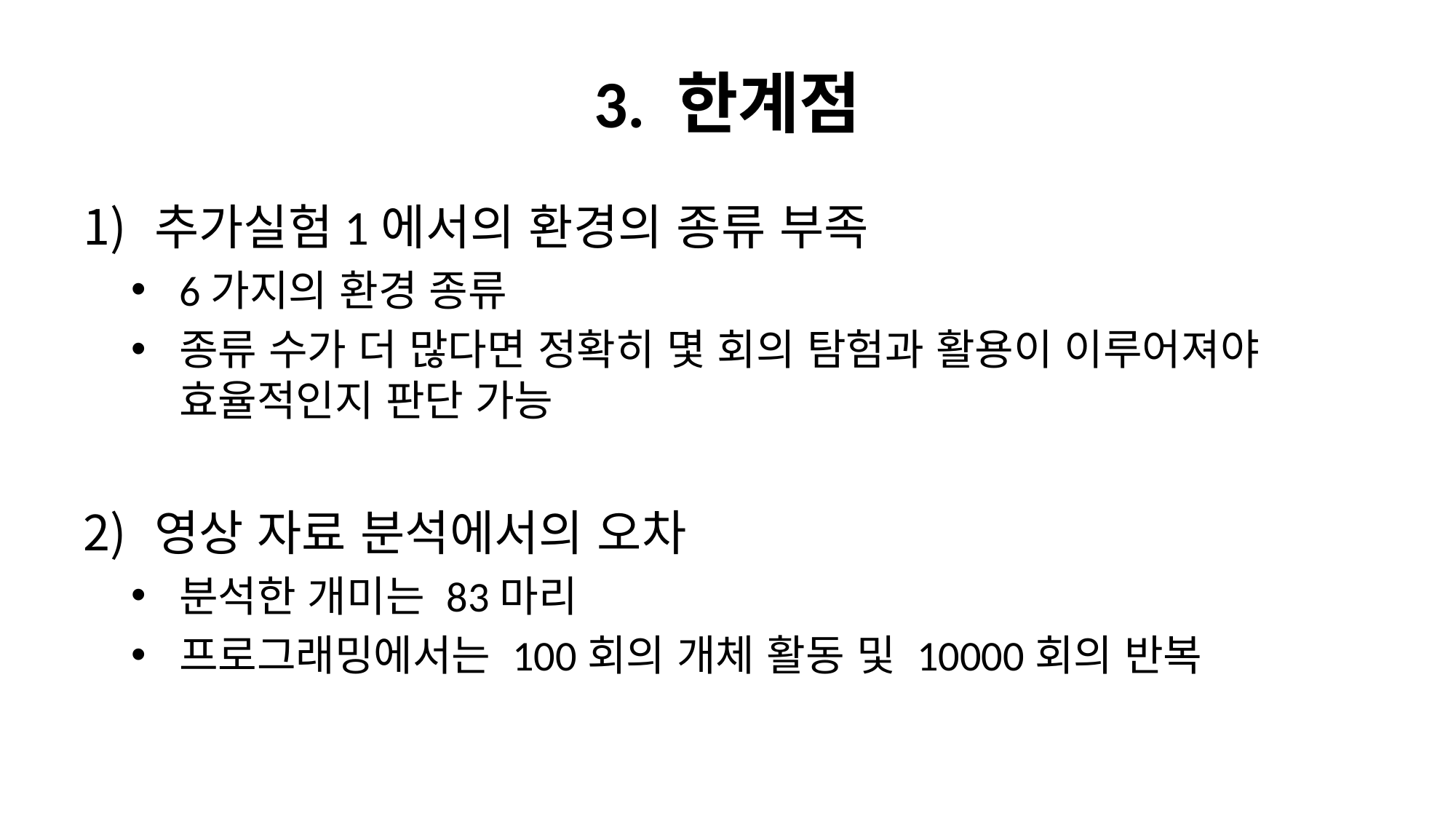

# 3. 한계점
추가실험1에서의 환경의 종류 부족
6가지의 환경 종류
종류 수가 더 많다면 정확히 몇 회의 탐험과 활용이 이루어져야 효율적인지 판단 가능

영상 자료 분석에서의 오차
분석한 개미는 83마리
프로그래밍에서는 100회의 개체 활동 및 10000회의 반복